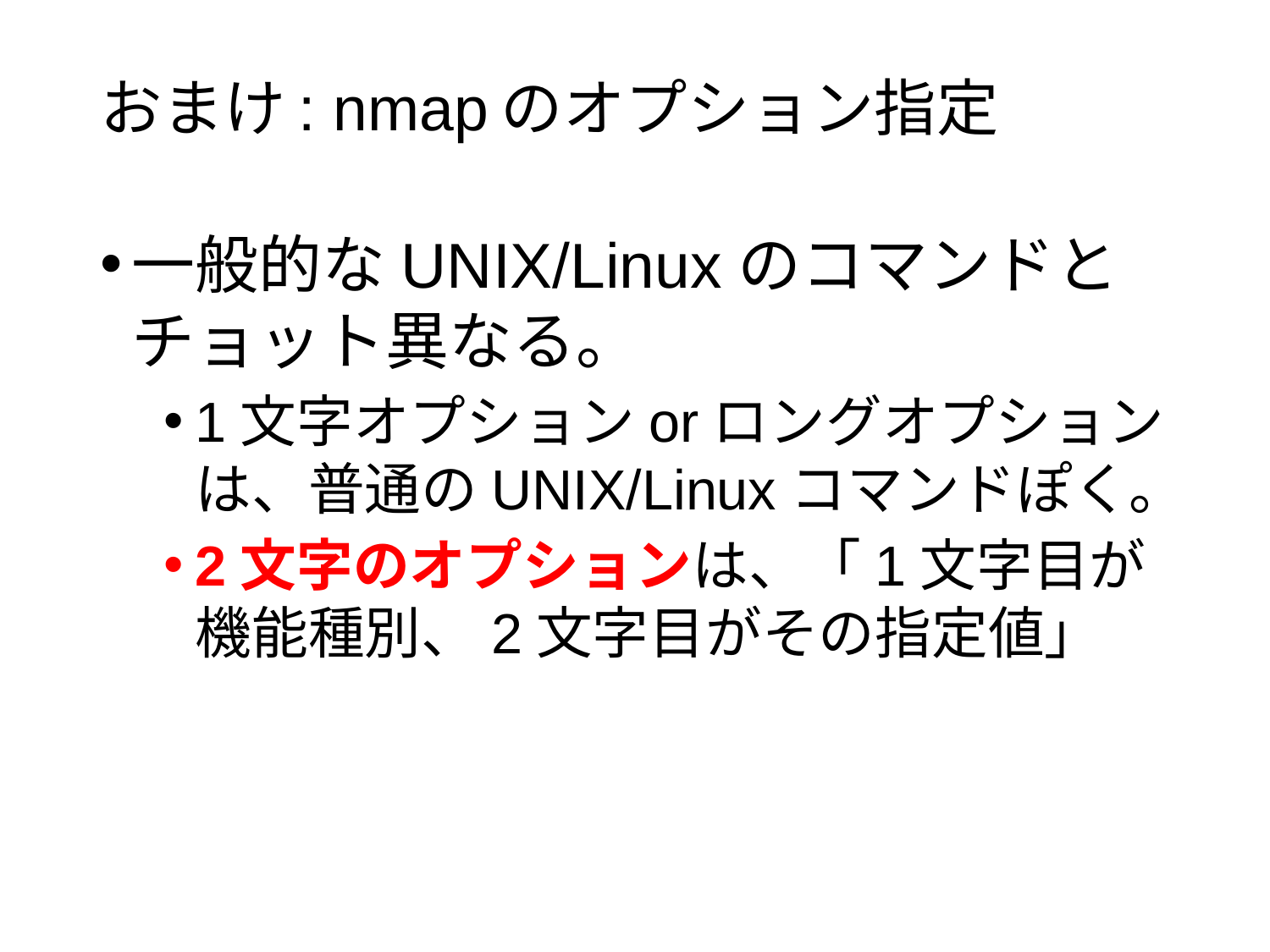

# おまけ: nmapのオプション指定
一般的なUNIX/Linuxのコマンドとチョット異なる。
1文字オプションorロングオプションは、普通のUNIX/Linuxコマンドぽく。
2文字のオプションは、「1文字目が機能種別、2文字目がその指定値」